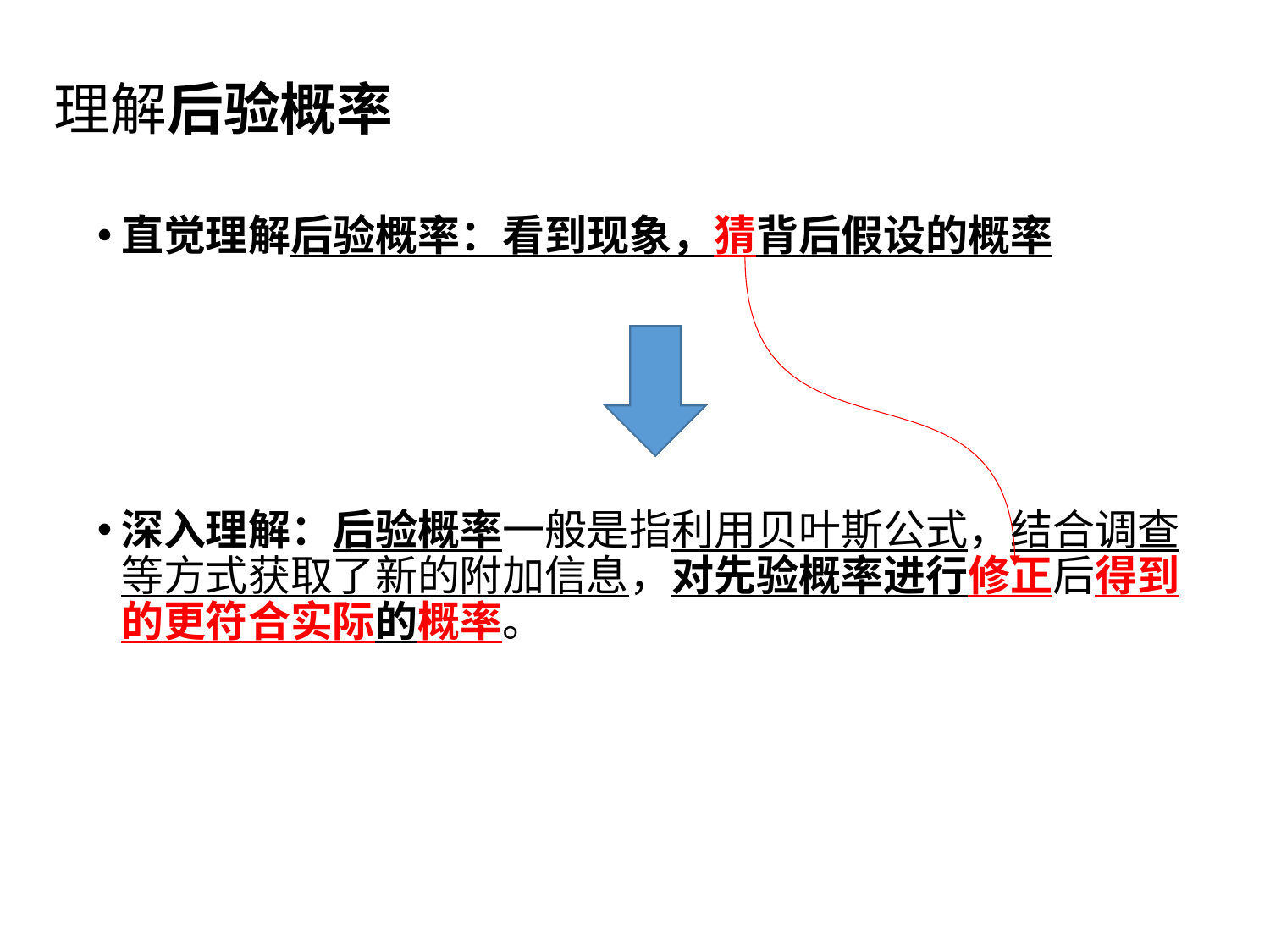

# 理解后验概率
直觉理解后验概率：看到现象，猜背后假设的概率

深入理解：后验概率一般是指利用贝叶斯公式，结合调查等方式获取了新的附加信息，对先验概率进行修正后得到的更符合实际的概率。